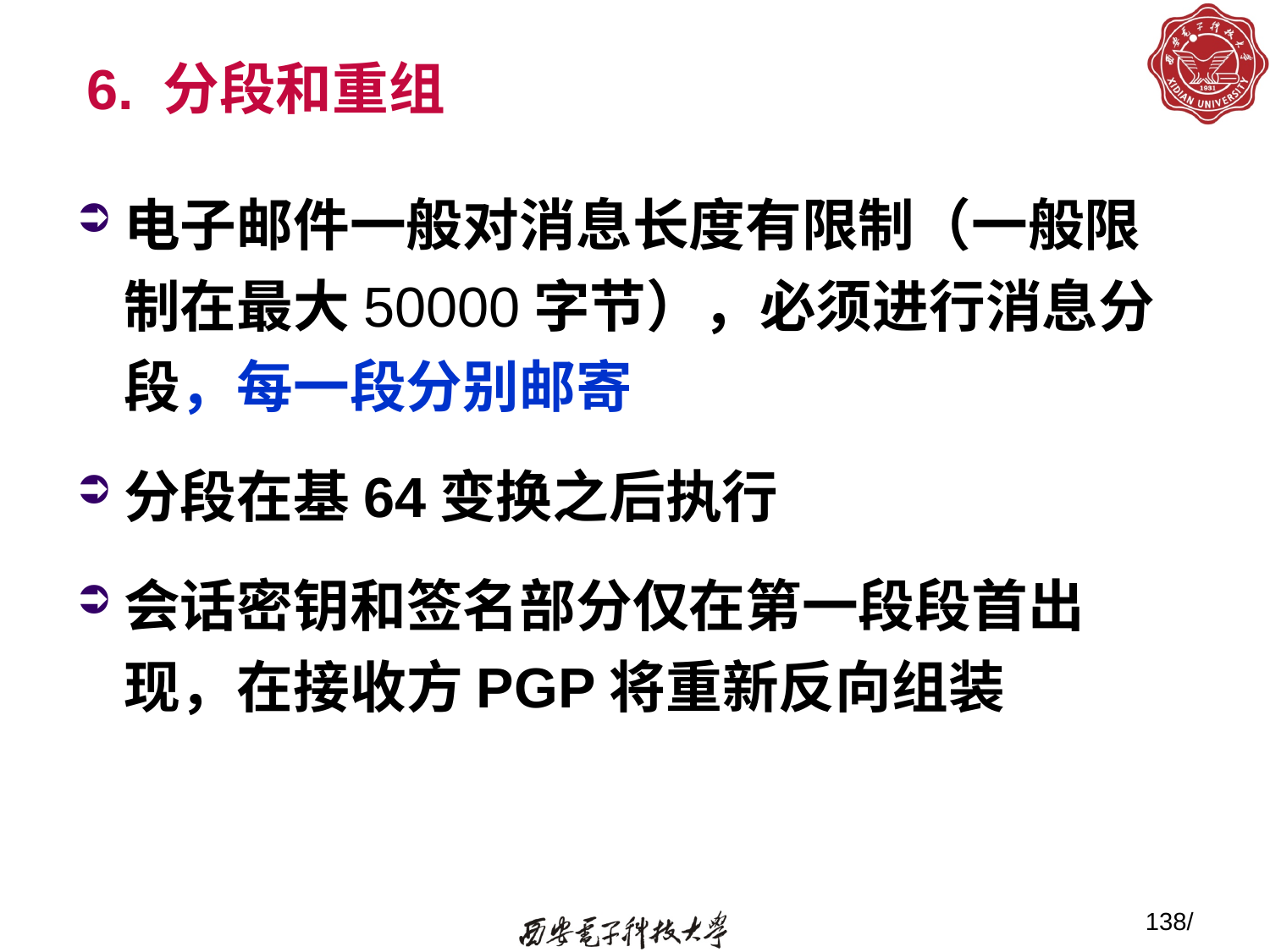

# 6. 分段和重组
电子邮件一般对消息长度有限制（一般限制在最大50000字节），必须进行消息分段，每一段分别邮寄
分段在基64变换之后执行
会话密钥和签名部分仅在第一段段首出现，在接收方PGP将重新反向组装
138/